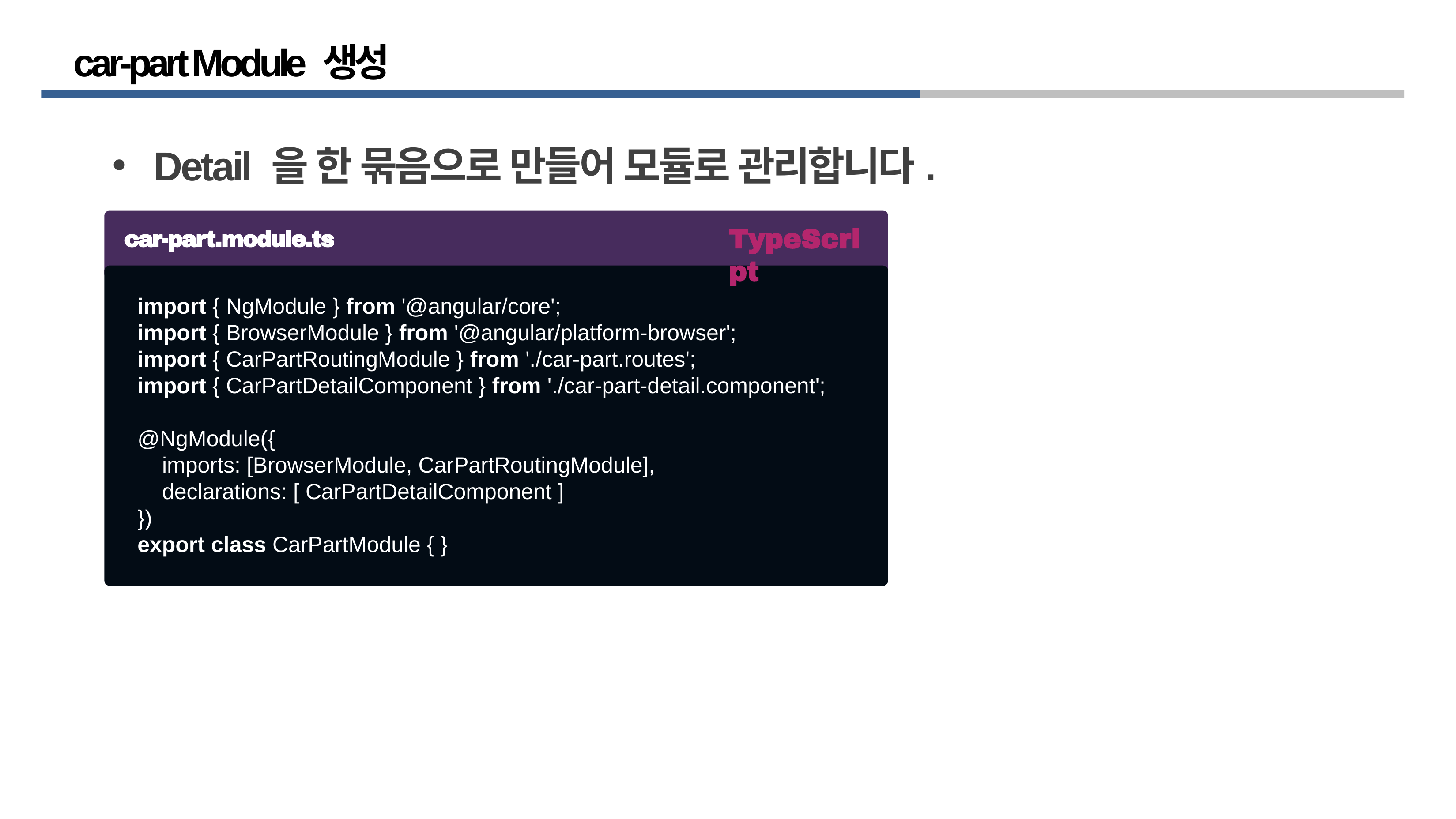

# car-part Module 생성
Detail 을 한 묶음으로 만들어 모듈로 관리합니다.

TypeScript
car-part.module.ts

import { NgModule } from '@angular/core';
import { BrowserModule } from '@angular/platform-browser';
import { CarPartRoutingModule } from './car-part.routes';
import { CarPartDetailComponent } from './car-part-detail.component';
@NgModule({
    imports: [BrowserModule, CarPartRoutingModule],
    declarations: [ CarPartDetailComponent ]
})
export class CarPartModule { }